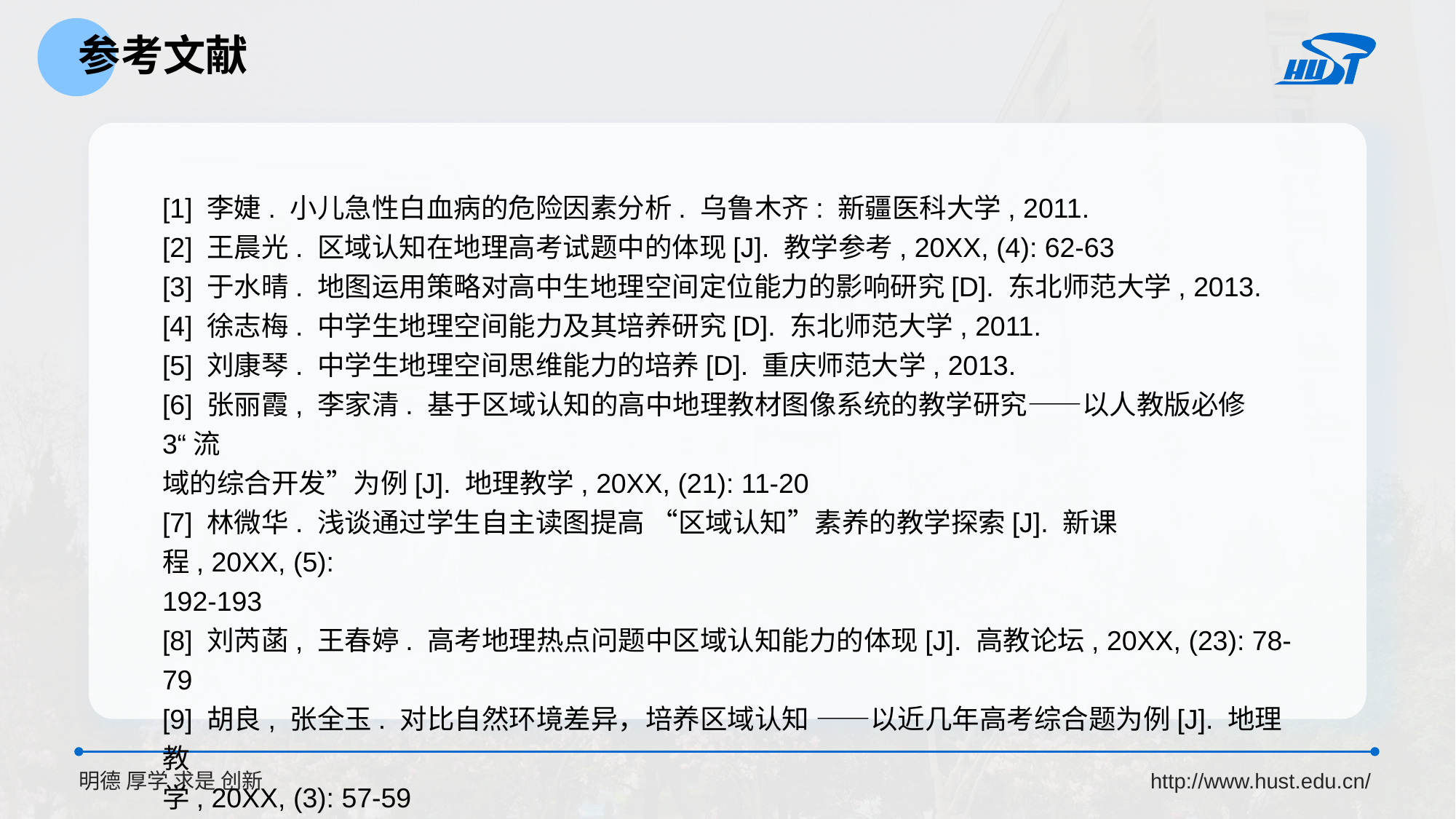

参考文献

[1] 李婕. 小儿急性白血病的危险因素分析. 乌鲁木齐: 新疆医科大学, 2011.
[2] 王晨光. 区域认知在地理高考试题中的体现[J]. 教学参考, 20XX, (4): 62-63
[3] 于水晴. 地图运用策略对高中生地理空间定位能力的影响研究[D]. 东北师范大学, 2013.
[4] 徐志梅. 中学生地理空间能力及其培养研究[D]. 东北师范大学, 2011.
[5] 刘康琴. 中学生地理空间思维能力的培养[D]. 重庆师范大学, 2013.
[6] 张丽霞, 李家清. 基于区域认知的高中地理教材图像系统的教学研究——以人教版必修3“流
域的综合开发”为例[J]. 地理教学, 20XX, (21): 11-20
[7] 林微华. 浅谈通过学生自主读图提高 “区域认知”素养的教学探索[J]. 新课程, 20XX, (5): 
192-193
[8] 刘芮菡, 王春婷. 高考地理热点问题中区域认知能力的体现[J]. 高教论坛, 20XX, (23): 78-79
[9] 胡良, 张全玉. 对比自然环境差异，培养区域认知 ——以近几年高考综合题为例[J]. 地理教
学, 20XX, (3): 57-59